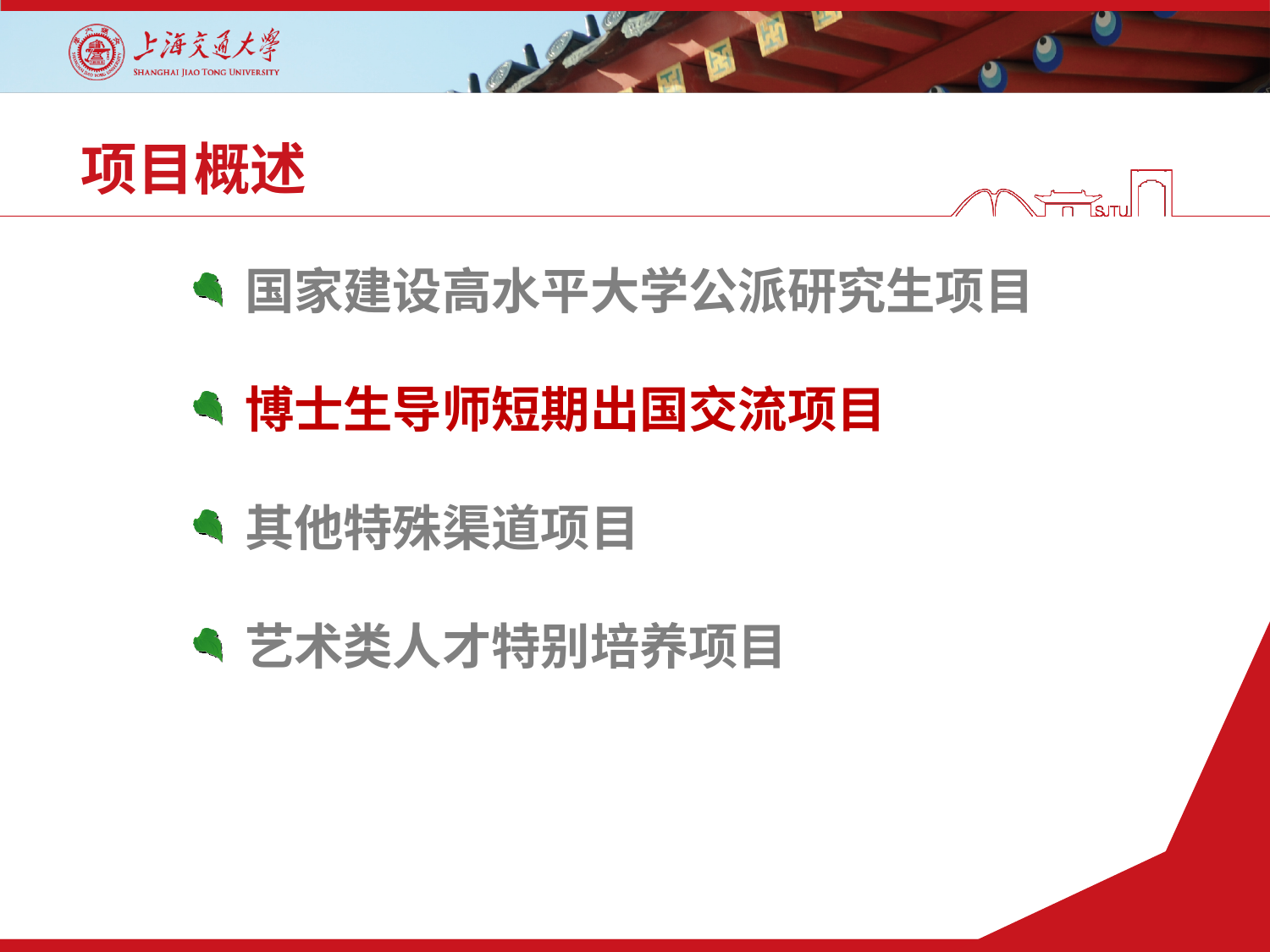

# 项目概述

 国家建设高水平大学公派研究生项目
 博士生导师短期出国交流项目
 其他特殊渠道项目
 艺术类人才特别培养项目